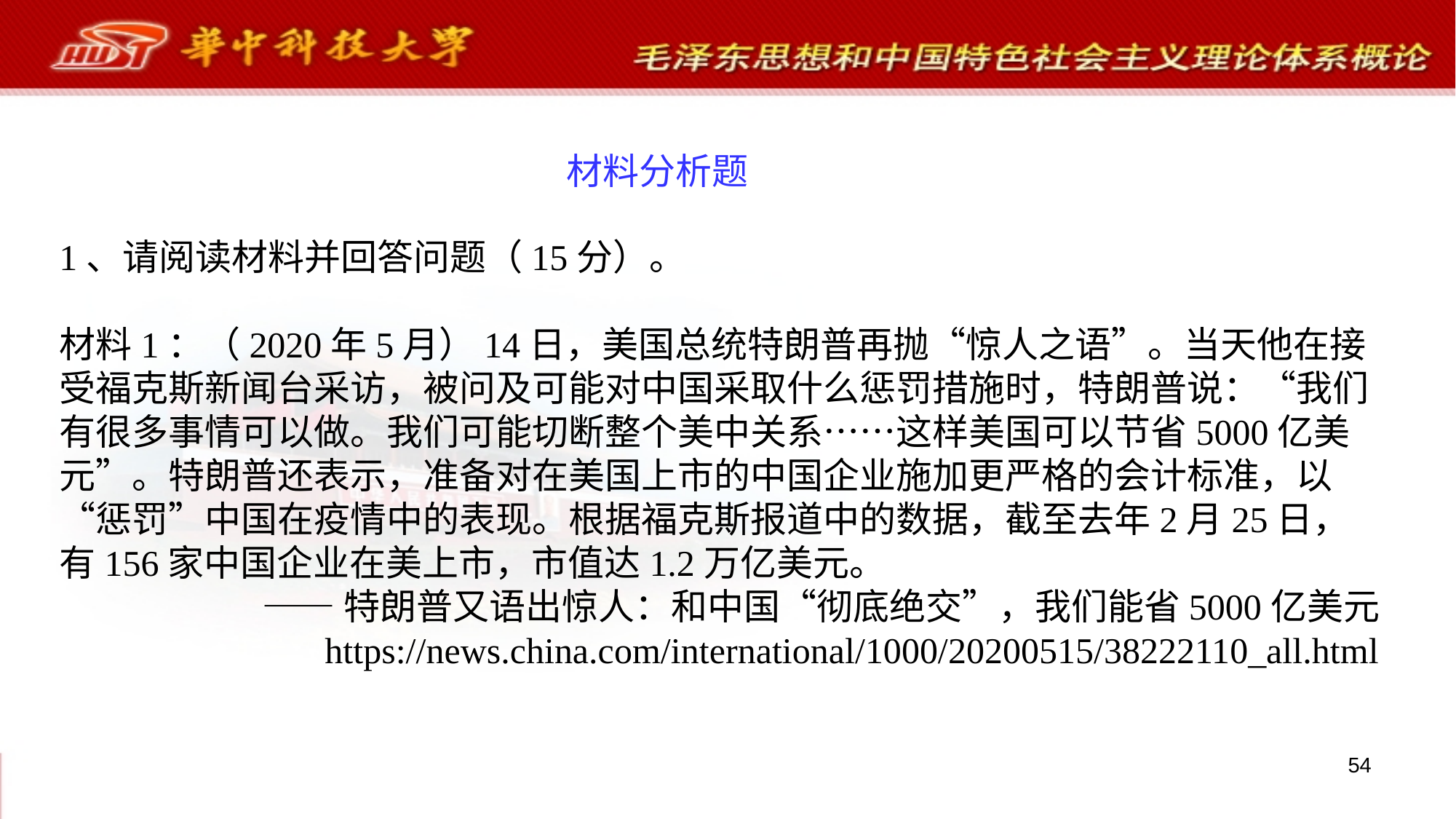

材料分析题
1、请阅读材料并回答问题（15分）。

材料1：（2020年5月）14日，美国总统特朗普再抛“惊人之语”。当天他在接受福克斯新闻台采访，被问及可能对中国采取什么惩罚措施时，特朗普说：“我们有很多事情可以做。我们可能切断整个美中关系……这样美国可以节省5000亿美元”。特朗普还表示，准备对在美国上市的中国企业施加更严格的会计标准，以“惩罚”中国在疫情中的表现。根据福克斯报道中的数据，截至去年2月25日，有156家中国企业在美上市，市值达1.2万亿美元。
——特朗普又语出惊人：和中国“彻底绝交”，我们能省5000亿美元
https://news.china.com/international/1000/20200515/38222110_all.html

54